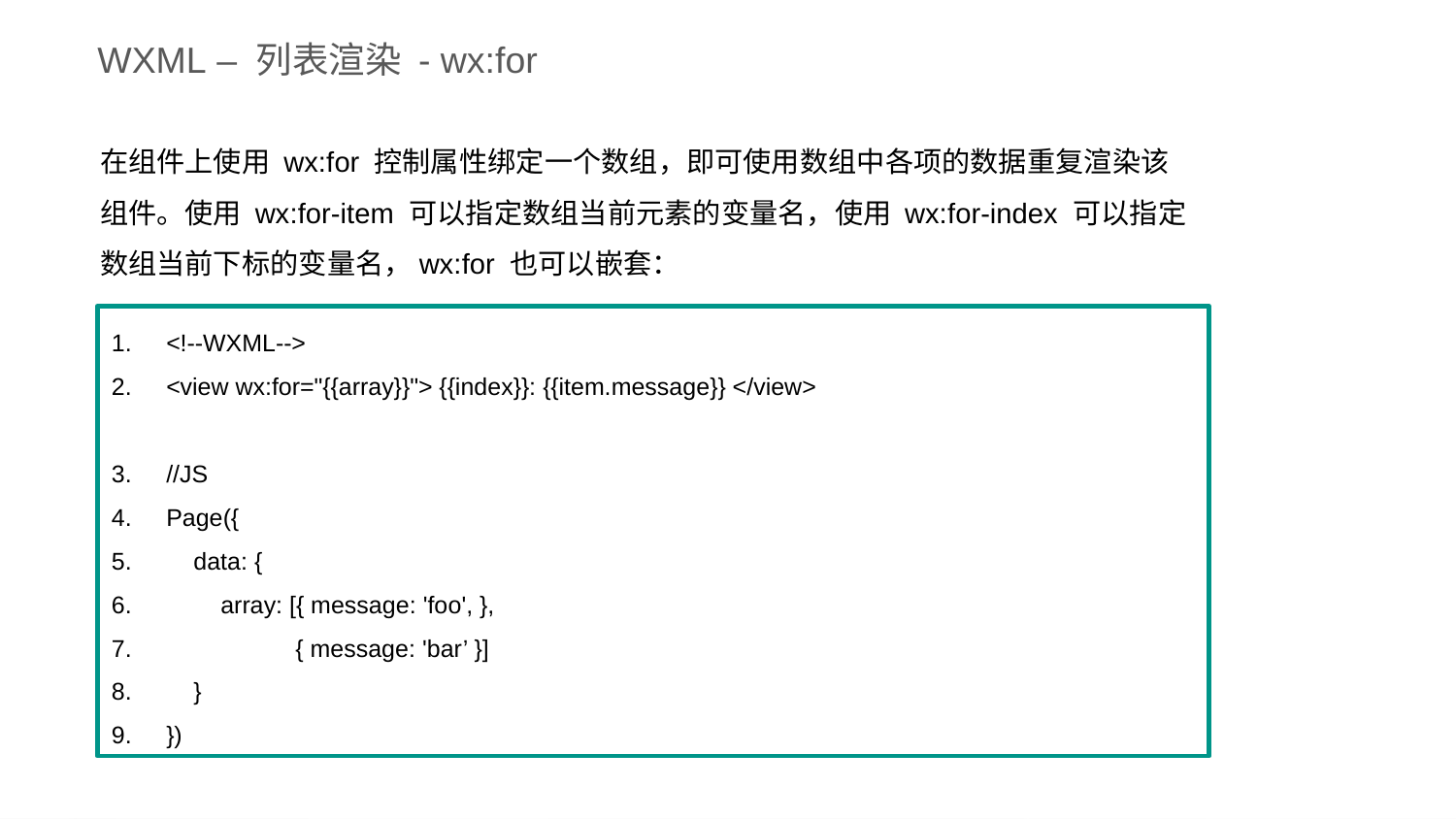

WXML – 列表渲染 - wx:for
在组件上使用 wx:for 控制属性绑定一个数组，即可使用数组中各项的数据重复渲染该组件。使用 wx:for-item 可以指定数组当前元素的变量名，使用 wx:for-index 可以指定数组当前下标的变量名，wx:for 也可以嵌套：

<!--WXML-->
<view wx:for="{{array}}"> {{index}}: {{item.message}} </view>

//JS
Page({
    data: {
        array: [{ message: 'foo', },
                   { message: 'bar’ }]
    }
})